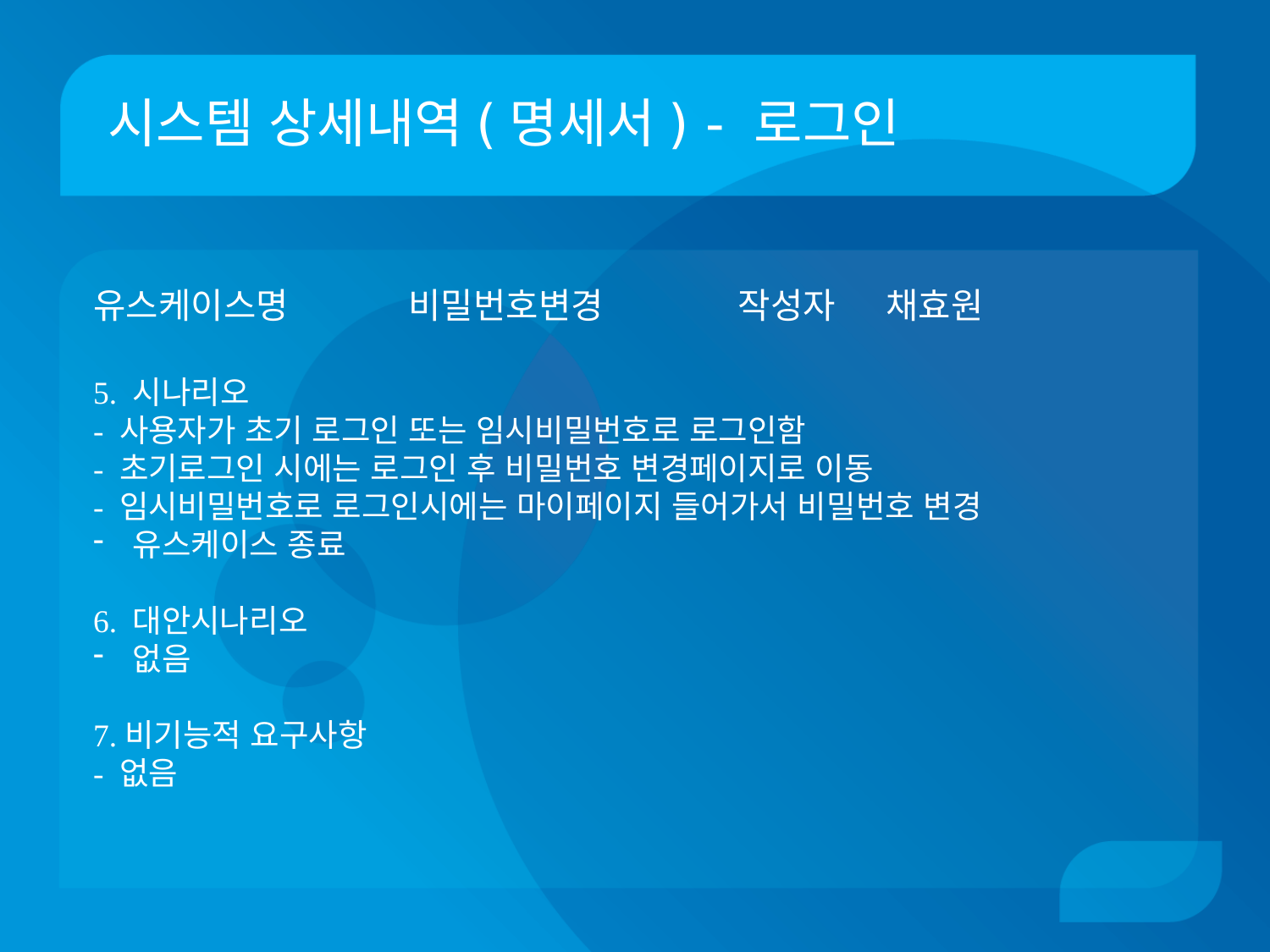

# 시스템 상세내역(명세서) - 로그인
유스케이스명            비밀번호변경	 작성자     채효원
5. 시나리오
- 사용자가 초기 로그인 또는 임시비밀번호로 로그인함
- 초기로그인 시에는 로그인 후 비밀번호 변경페이지로 이동
- 임시비밀번호로 로그인시에는 마이페이지 들어가서 비밀번호 변경
유스케이스 종료

6. 대안시나리오
없음

7.비기능적 요구사항
- 없음